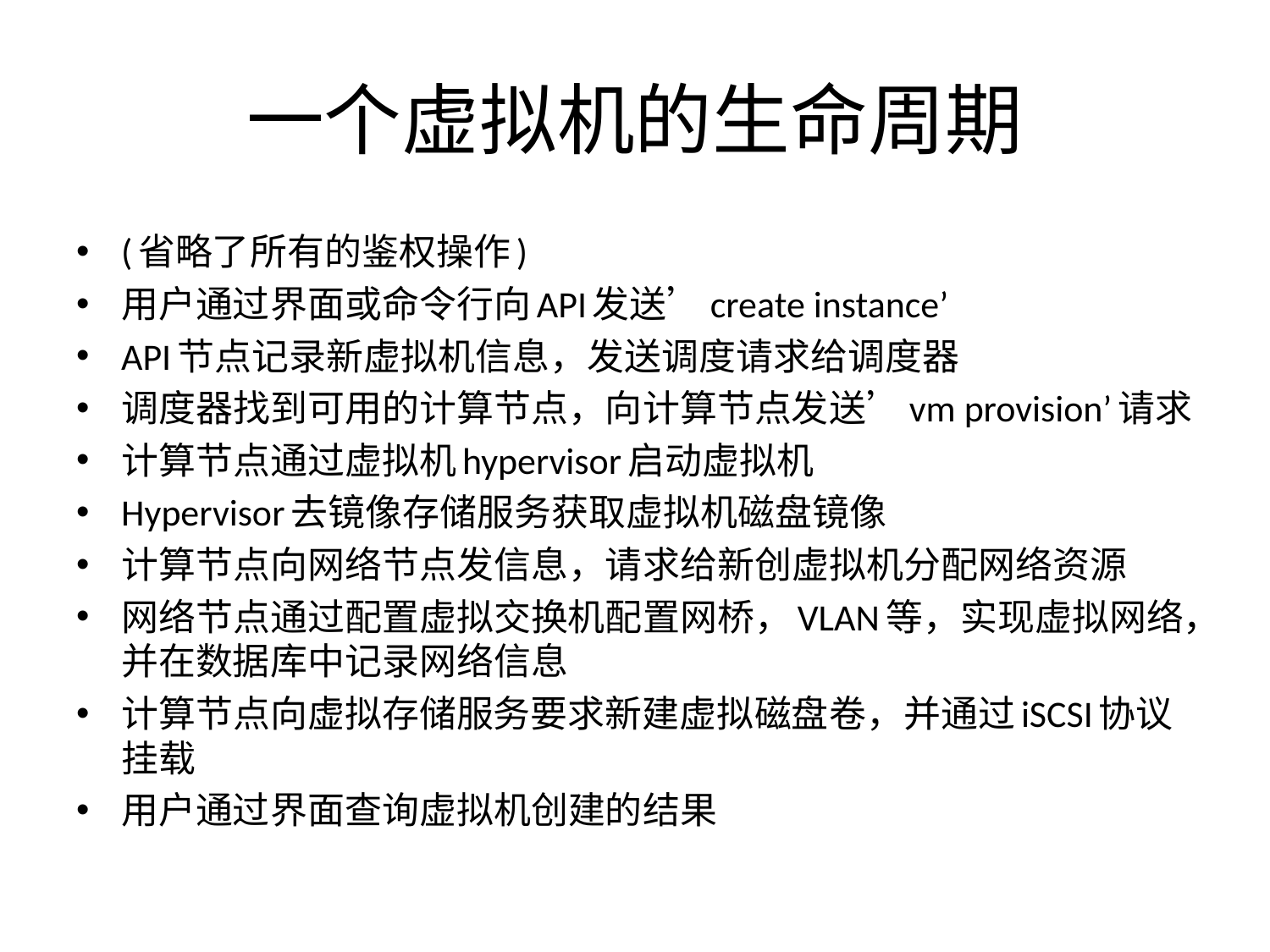

# 一个虚拟机的生命周期
(省略了所有的鉴权操作)
用户通过界面或命令行向API发送’create instance’
API节点记录新虚拟机信息，发送调度请求给调度器
调度器找到可用的计算节点，向计算节点发送’vm provision’请求
计算节点通过虚拟机hypervisor启动虚拟机
Hypervisor去镜像存储服务获取虚拟机磁盘镜像
计算节点向网络节点发信息，请求给新创虚拟机分配网络资源
网络节点通过配置虚拟交换机配置网桥，VLAN等，实现虚拟网络，并在数据库中记录网络信息
计算节点向虚拟存储服务要求新建虚拟磁盘卷，并通过iSCSI协议挂载
用户通过界面查询虚拟机创建的结果